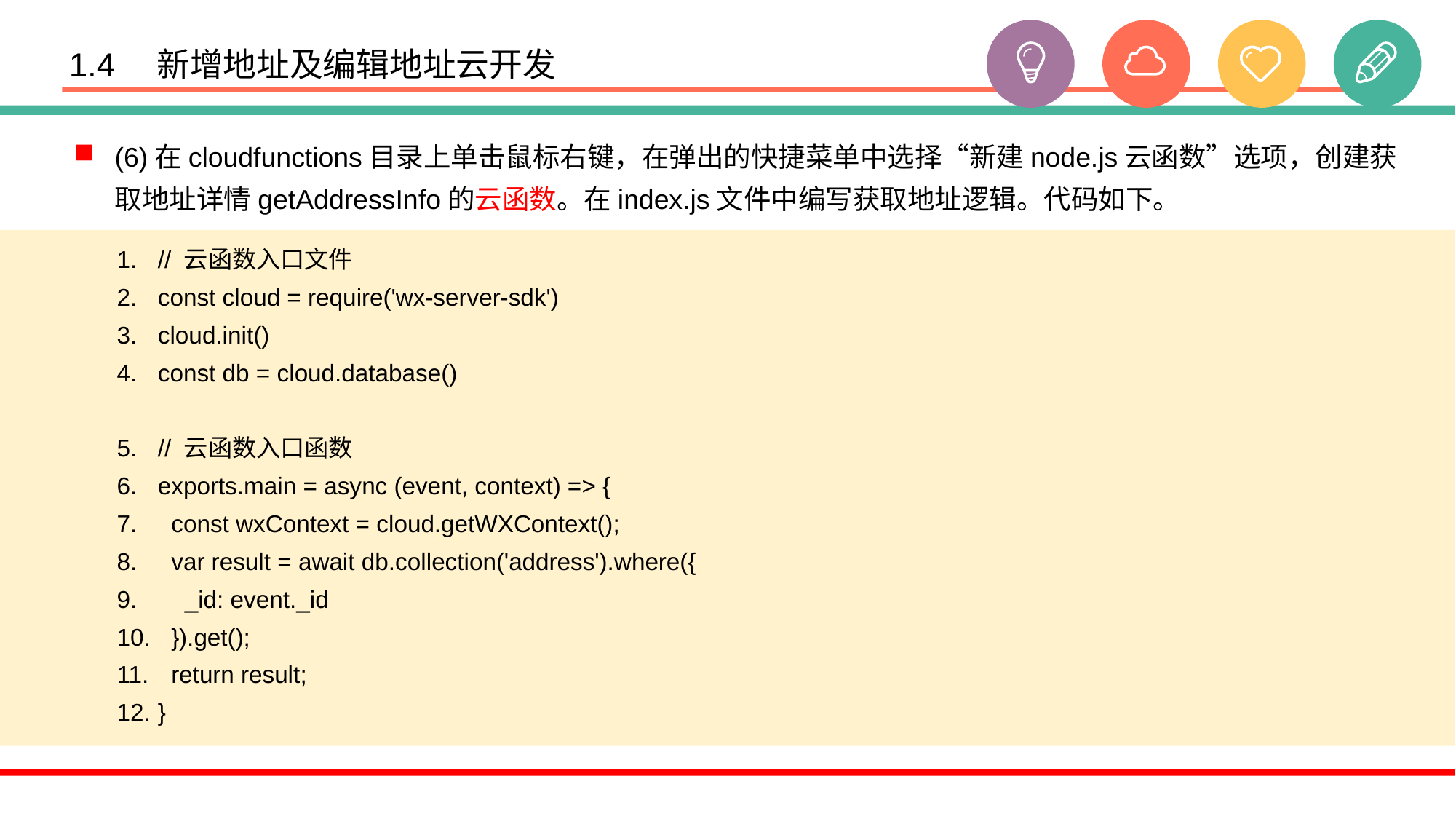

# 1.4　新增地址及编辑地址云开发
(6)在cloudfunctions目录上单击鼠标右键，在弹出的快捷菜单中选择“新建node.js云函数”选项，创建获取地址详情getAddressInfo的云函数。在index.js文件中编写获取地址逻辑。代码如下。

// 云函数入口文件
const cloud = require('wx-server-sdk')
cloud.init()
const db = cloud.database()

// 云函数入口函数
exports.main = async (event, context) => {
  const wxContext = cloud.getWXContext();
  var result = await db.collection('address').where({
    _id: event._id
  }).get();
  return result;
}